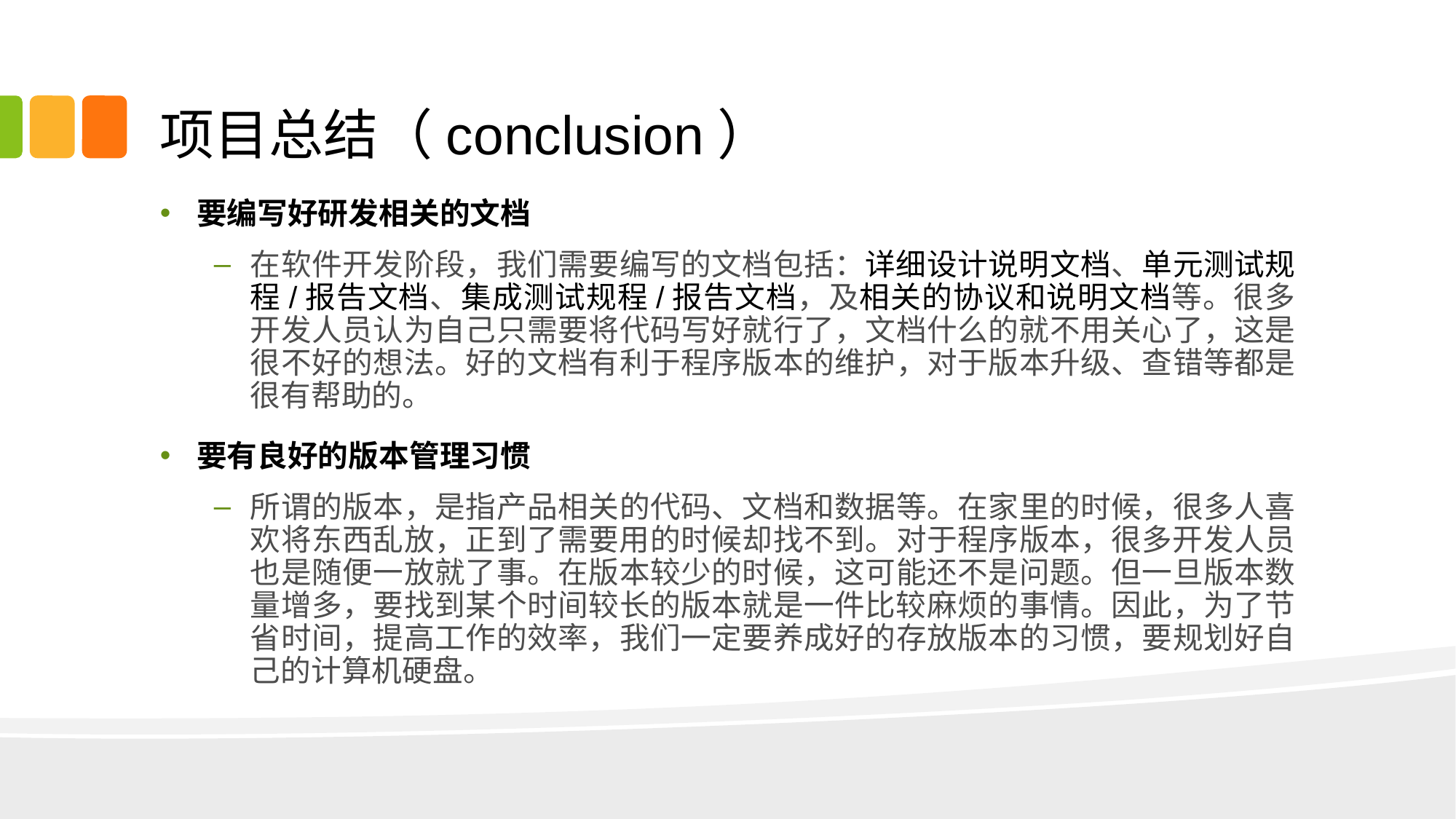

# 项目总结（conclusion）
要编写好研发相关的文档
在软件开发阶段，我们需要编写的文档包括：详细设计说明文档、单元测试规程/报告文档、集成测试规程/报告文档，及相关的协议和说明文档等。很多开发人员认为自己只需要将代码写好就行了，文档什么的就不用关心了，这是很不好的想法。好的文档有利于程序版本的维护，对于版本升级、查错等都是很有帮助的。
要有良好的版本管理习惯
所谓的版本，是指产品相关的代码、文档和数据等。在家里的时候，很多人喜欢将东西乱放，正到了需要用的时候却找不到。对于程序版本，很多开发人员也是随便一放就了事。在版本较少的时候，这可能还不是问题。但一旦版本数量增多，要找到某个时间较长的版本就是一件比较麻烦的事情。因此，为了节省时间，提高工作的效率，我们一定要养成好的存放版本的习惯，要规划好自己的计算机硬盘。